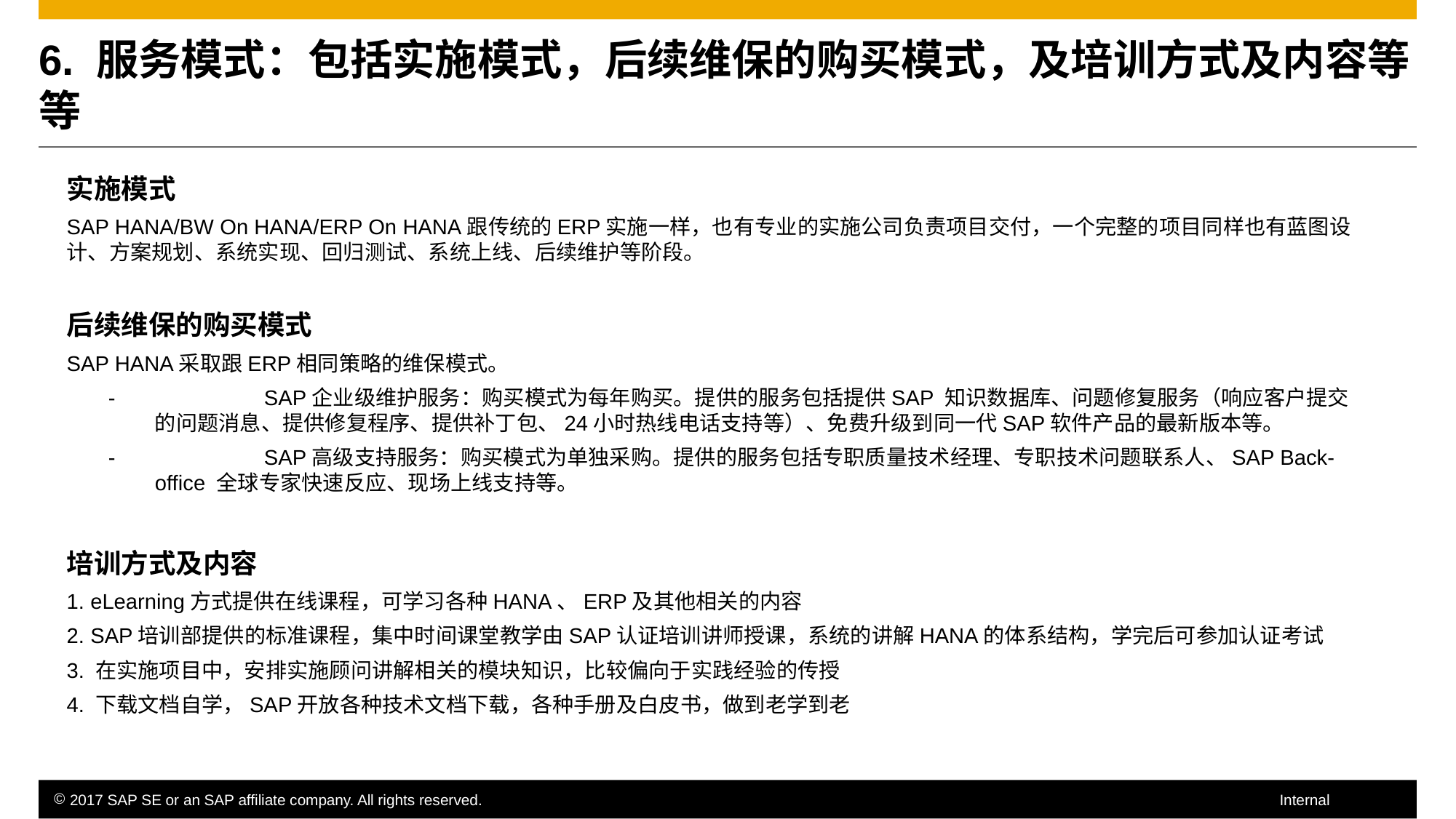

# 6. 服务模式：包括实施模式，后续维保的购买模式，及培训方式及内容等等
实施模式
SAP HANA/BW On HANA/ERP On HANA跟传统的ERP实施一样，也有专业的实施公司负责项目交付，一个完整的项目同样也有蓝图设计、方案规划、系统实现、回归测试、系统上线、后续维护等阶段。

后续维保的购买模式
SAP HANA采取跟ERP相同策略的维保模式。
- 		SAP企业级维护服务：购买模式为每年购买。提供的服务包括提供SAP 知识数据库、问题修复服务（响应客户提交的问题消息、提供修复程序、提供补丁包、24小时热线电话支持等）、免费升级到同一代SAP软件产品的最新版本等。
- 		SAP高级支持服务：购买模式为单独采购。提供的服务包括专职质量技术经理、专职技术问题联系人、SAP Back-office 全球专家快速反应、现场上线支持等。

培训方式及内容
1. eLearning方式提供在线课程，可学习各种HANA、ERP及其他相关的内容
2. SAP培训部提供的标准课程，集中时间课堂教学由SAP认证培训讲师授课，系统的讲解HANA的体系结构，学完后可参加认证考试
3. 在实施项目中，安排实施顾问讲解相关的模块知识，比较偏向于实践经验的传授
4. 下载文档自学，SAP开放各种技术文档下载，各种手册及白皮书，做到老学到老